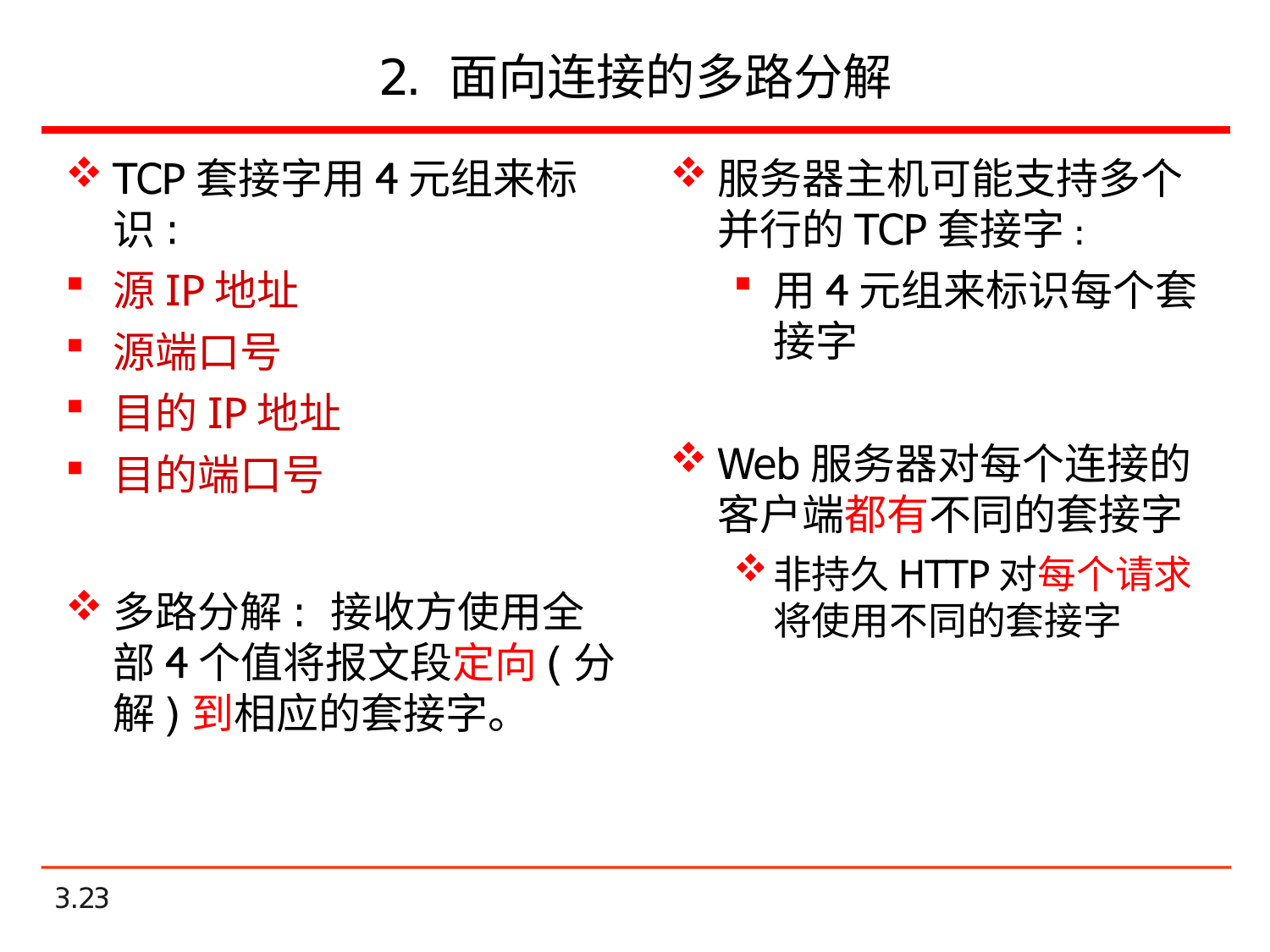

# 2. 面向连接的多路分解
TCP套接字用4元组来标识:
源IP地址
源端口号
目的IP地址
目的端口号

多路分解: 接收方使用全部4个值将报文段定向(分解)到相应的套接字。
服务器主机可能支持多个并行的TCP套接字:
用4元组来标识每个套接字

Web服务器对每个连接的客户端都有不同的套接字
非持久HTTP对每个请求将使用不同的套接字